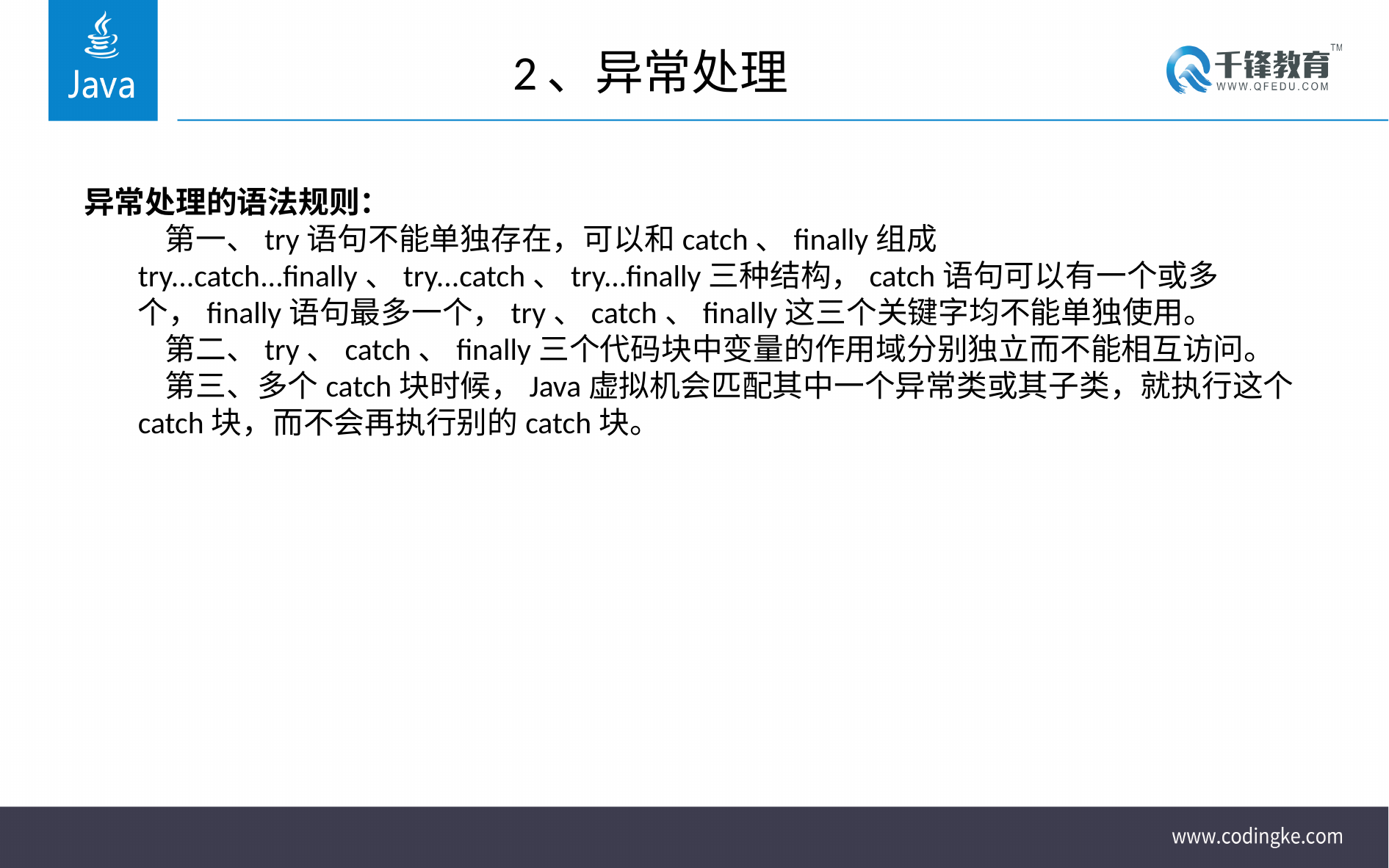

# 2、异常处理
异常处理的语法规则：
    第一、try语句不能单独存在，可以和catch、finally组成 try...catch...finally、try...catch、try...finally三种结构，catch语句可以有一个或多个，finally语句最多一个，try、catch、finally这三个关键字均不能单独使用。
    第二、try、catch、finally三个代码块中变量的作用域分别独立而不能相互访问。
    第三、多个catch块时候，Java虚拟机会匹配其中一个异常类或其子类，就执行这个catch块，而不会再执行别的catch块。